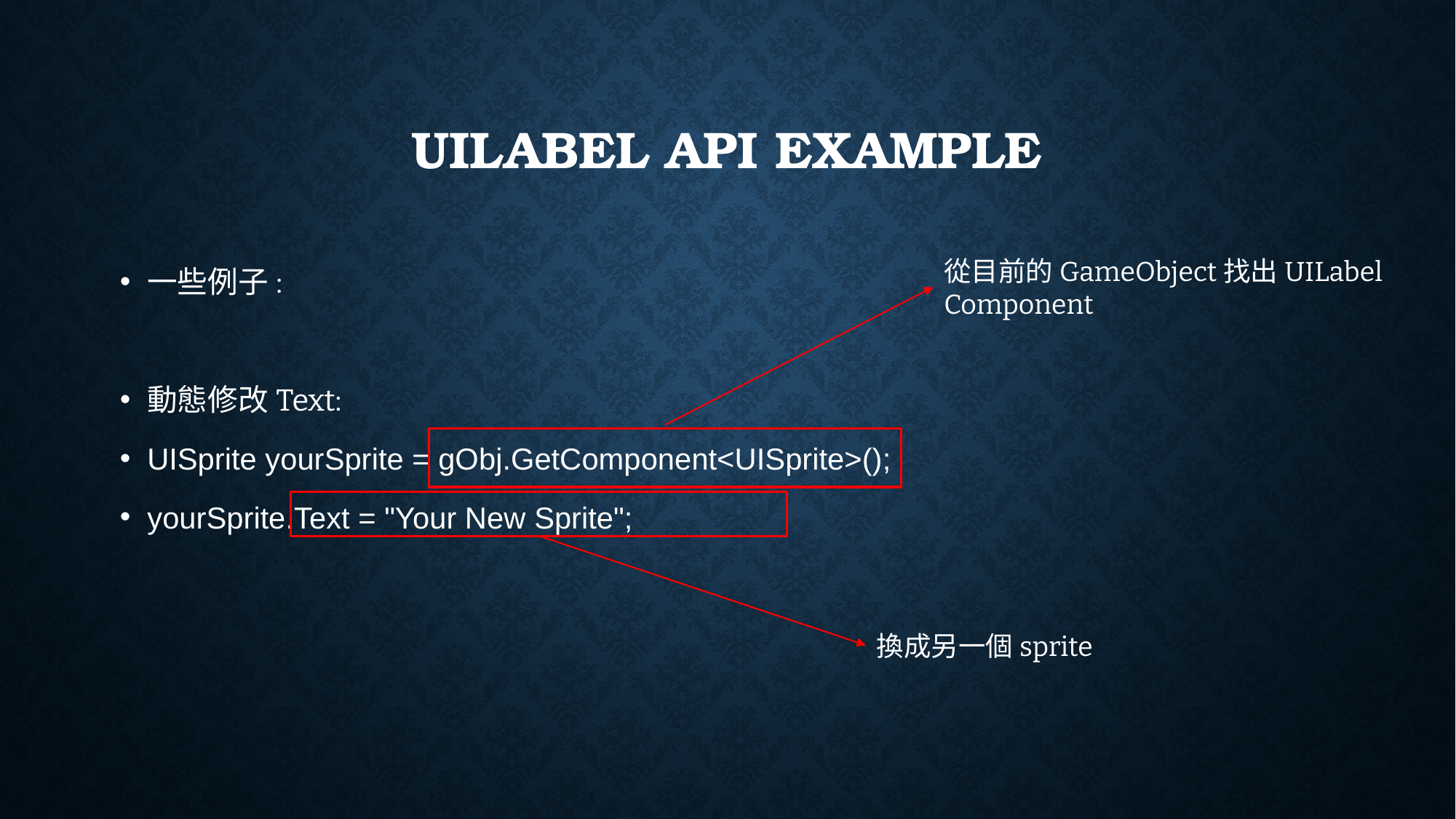

# UILabel API Example
從目前的GameObject找出UILabel Component
一些例子:

動態修改Text:
UISprite yourSprite = gObj.GetComponent<UISprite>();
yourSprite.Text = "Your New Sprite";

換成另一個sprite